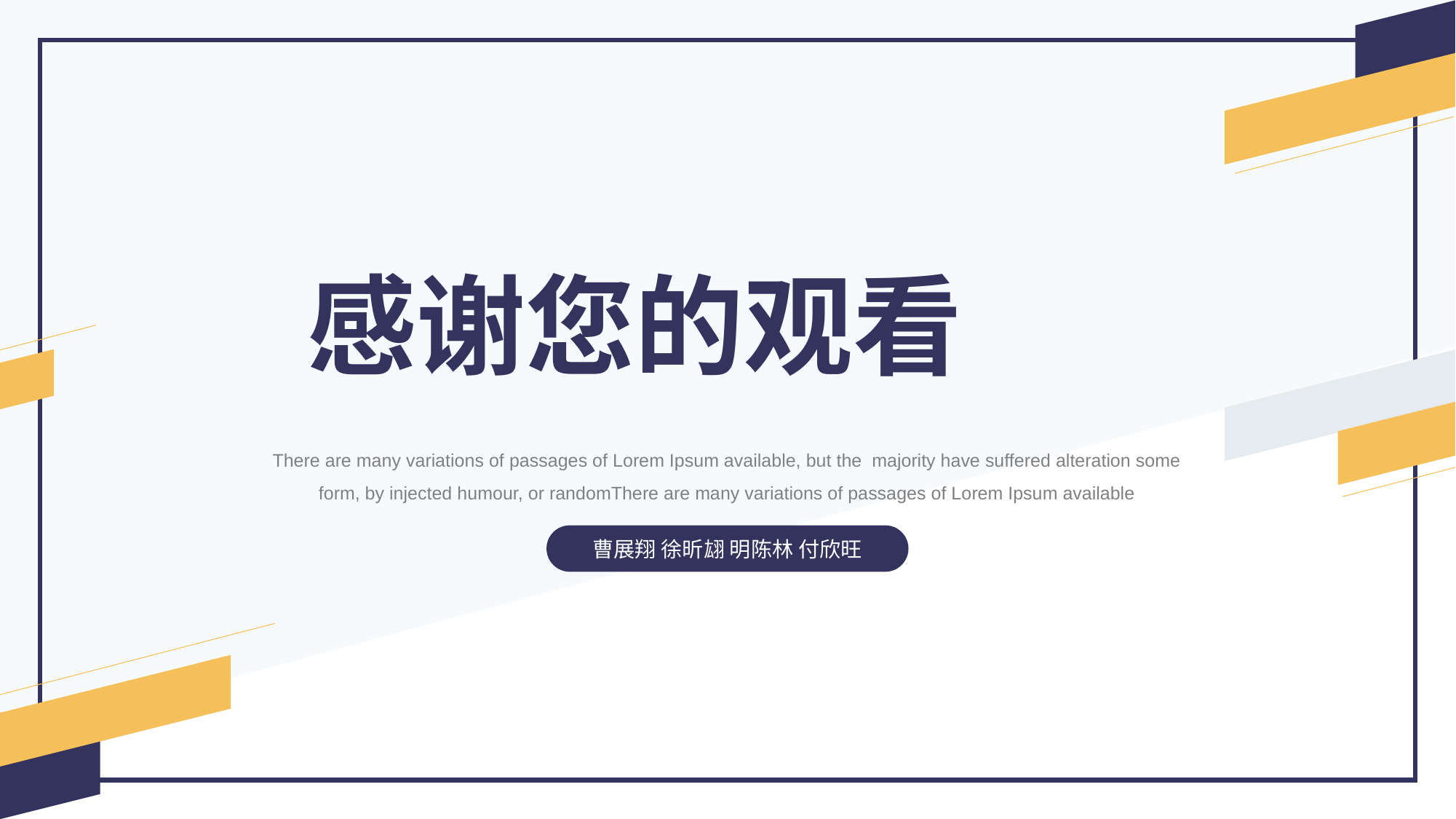

感谢您的观看

There are many variations of passages of Lorem Ipsum available, but the  majority have suffered alteration some form, by injected humour, or randomThere are many variations of passages of Lorem Ipsum available
曹展翔 徐昕翃 明陈林 付欣旺